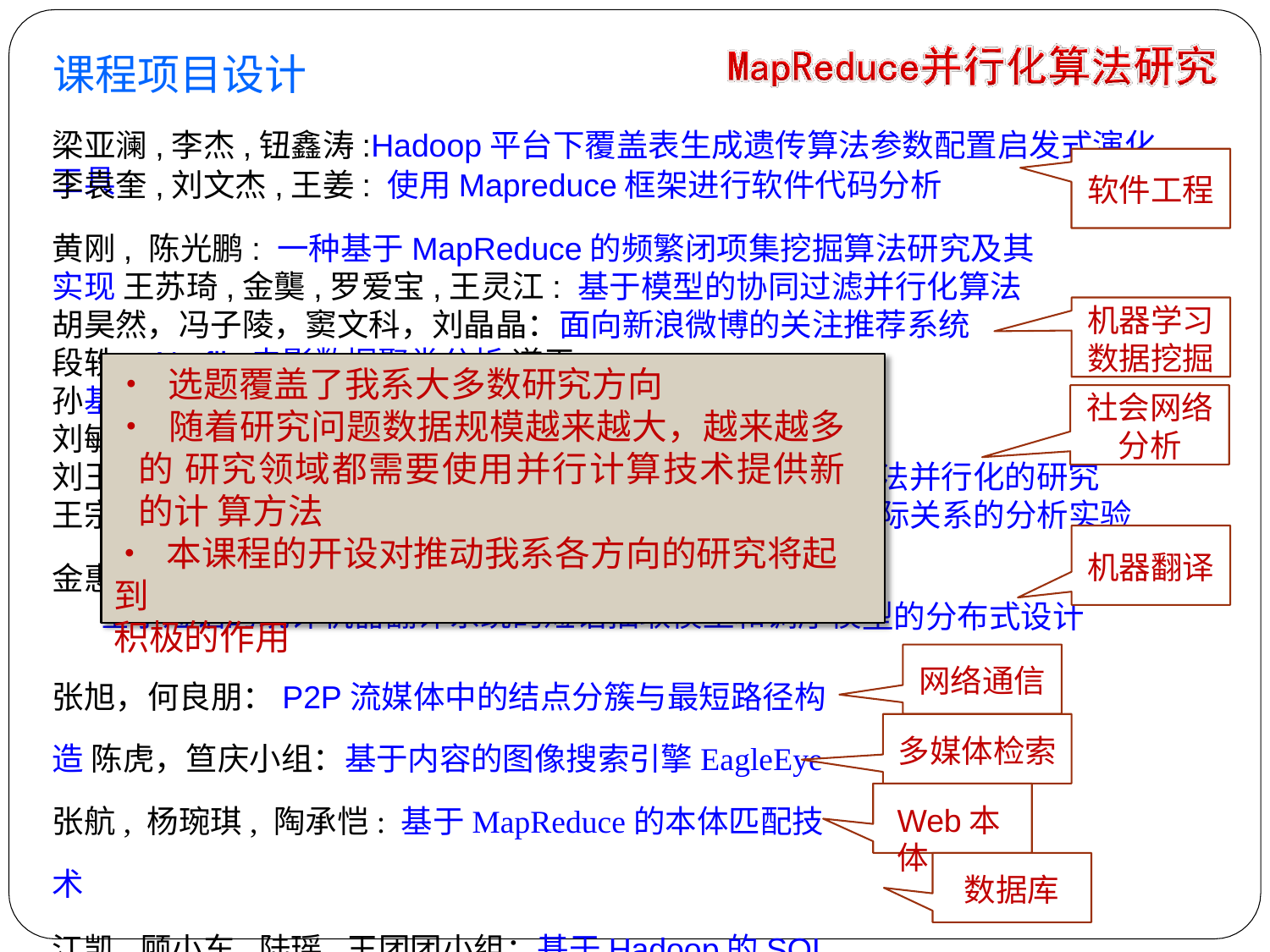

课程项目设计
梁亚澜,李杰,钮鑫涛:Hadoop平台下覆盖表生成遗传算法参数配置启发式演化工具

李袁奎,刘文杰,王姜: 使用Mapreduce框架进行软件代码分析
黄刚, 陈光鹏: 一种基于MapReduce的频繁闭项集挖掘算法研究及其实现 王苏琦,金龑,罗爱宝,王灵江: 基于模型的协同过滤并行化算法 胡昊然，冯子陵，窦文科，刘晶晶：面向新浪微博的关注推荐系统

软件工程

机器学习
数据挖掘
社会网络
段 孙 刘 刘 王
金
轶：Netflix电影数据聚类分析 道平：基于MapReduce 的数据关联分析
敏, 刘振兴, 鲁林: NBA球员数据分析工具 正,朱小虎,王俊,金杰: 基于MapReduce对社会网络分析算 尧,苏宗轩,张林,陈运海小组：利用MapReduce对小百合人
惠益,刘友强,刘长辉:
基于短语的统计机器翻译系统的短语抽取模型和调序模

• 选题覆盖了我系大多数研究方向
• 随着研究问题数据规模越来越大，越来越多的 研究领域都需要使用并行计算技术提供新的计 算方法
• 本课程的开设对推动我系各方向的研究将起到
积极的作用

分析
法并行化的研究
际关系的分析实验

机器翻译
型的分布式设计

张旭，何良朋：P2P流媒体中的结点分簇与最短路径构造 陈虎，笪庆小组：基于内容的图像搜索引擎EagleEye 张航, 杨琬琪, 陶承恺: 基于MapReduce的本体匹配技术
江凯,顾小东,陆瑶,王团团小组：基于Hadoop的SQL查询工具
网络通信

多媒体检索

Web本体

数据库